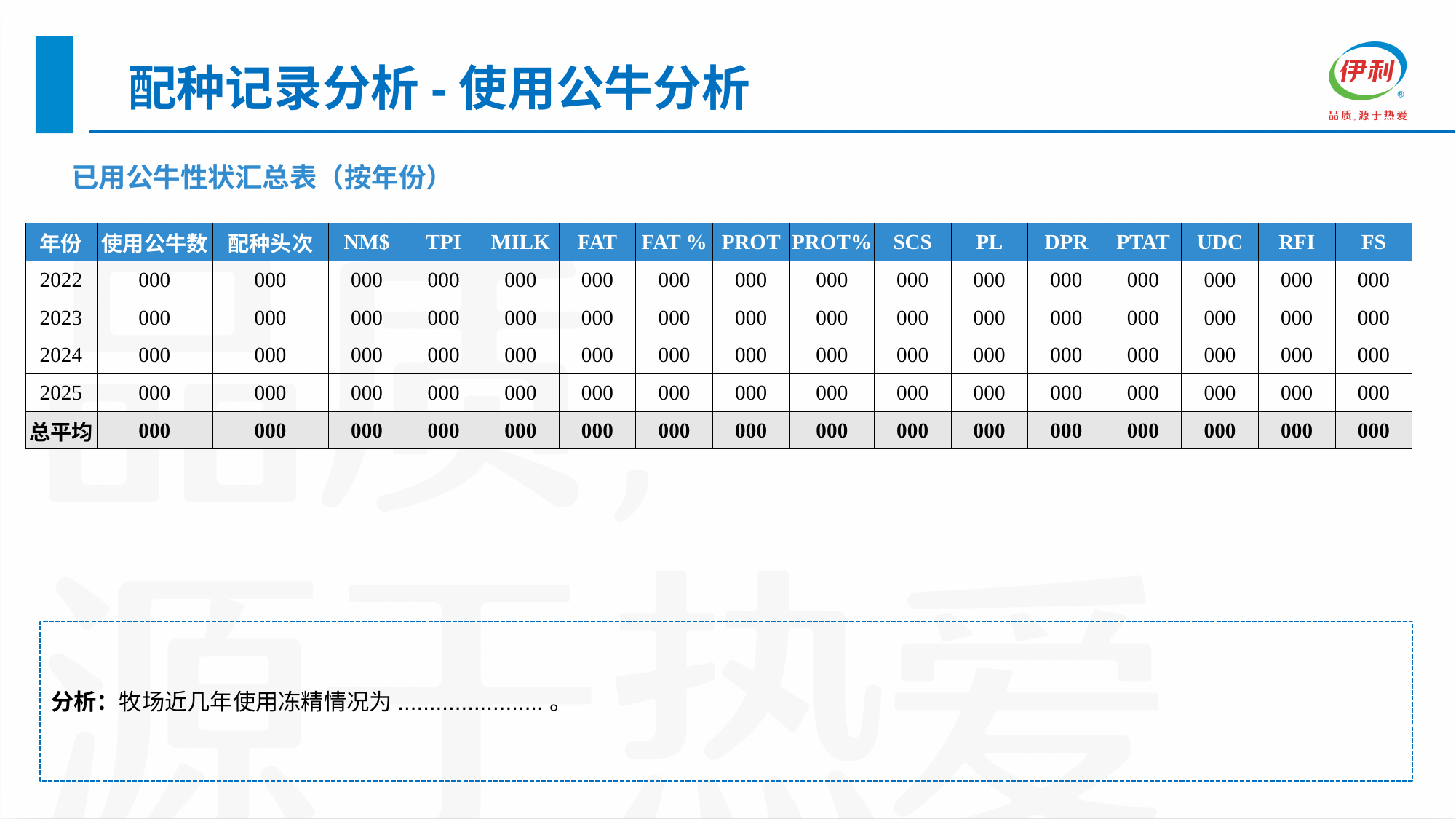

配种记录分析-使用公牛分析
| 已用公牛性状汇总表（按年份） |
| --- |
| 年份 | 使用公牛数 | 配种头次 | NM$ | TPI | MILK | FAT | FAT % | PROT | PROT% | SCS | PL | DPR | PTAT | UDC | RFI | FS |
| --- | --- | --- | --- | --- | --- | --- | --- | --- | --- | --- | --- | --- | --- | --- | --- | --- |
| 2022 | 000 | 000 | 000 | 000 | 000 | 000 | 000 | 000 | 000 | 000 | 000 | 000 | 000 | 000 | 000 | 000 |
| 2023 | 000 | 000 | 000 | 000 | 000 | 000 | 000 | 000 | 000 | 000 | 000 | 000 | 000 | 000 | 000 | 000 |
| 2024 | 000 | 000 | 000 | 000 | 000 | 000 | 000 | 000 | 000 | 000 | 000 | 000 | 000 | 000 | 000 | 000 |
| 2025 | 000 | 000 | 000 | 000 | 000 | 000 | 000 | 000 | 000 | 000 | 000 | 000 | 000 | 000 | 000 | 000 |
| 总平均 | 000 | 000 | 000 | 000 | 000 | 000 | 000 | 000 | 000 | 000 | 000 | 000 | 000 | 000 | 000 | 000 |
分析：牧场近几年使用冻精情况为.......................。